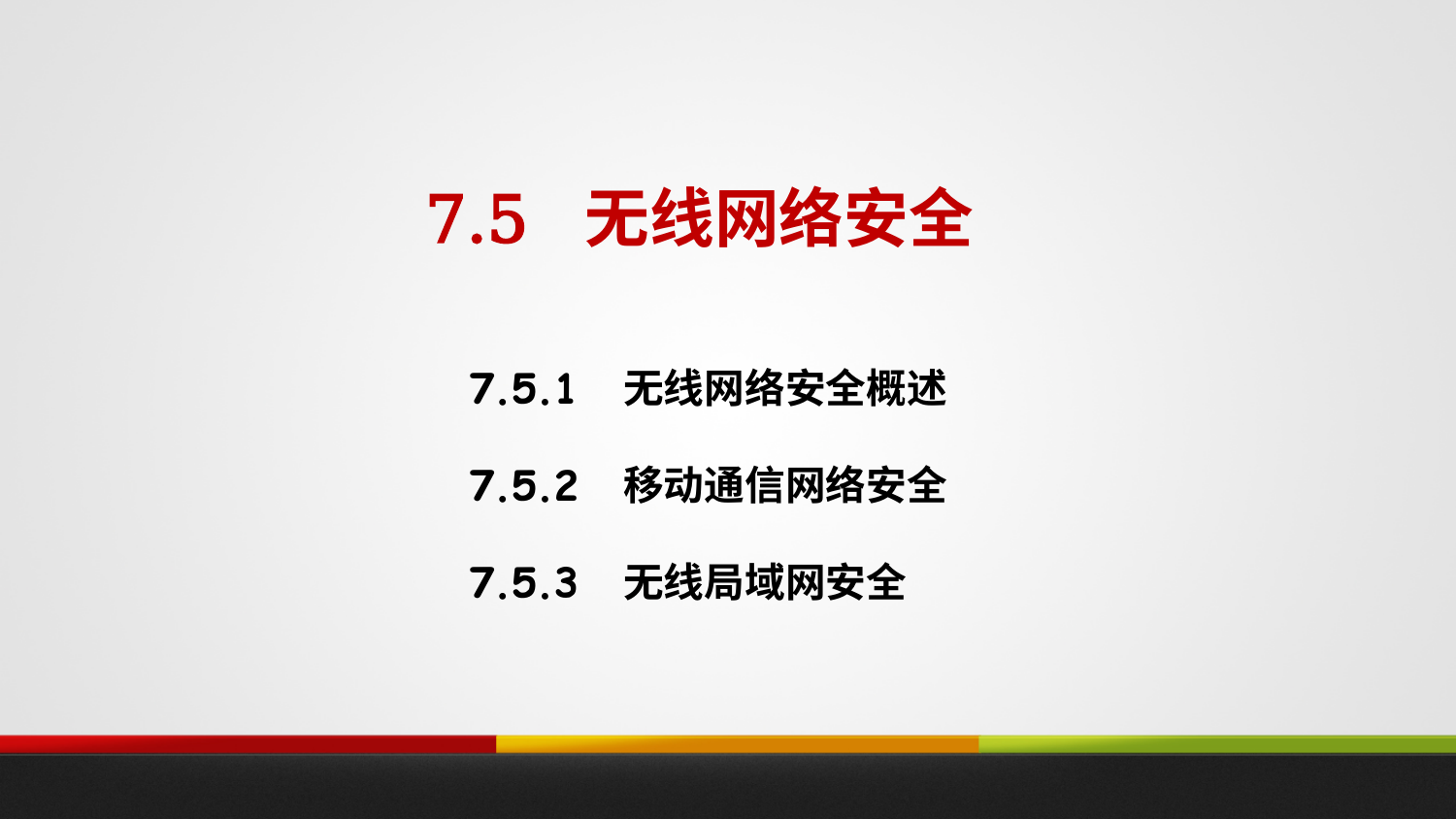

# 7.5  无线网络安全
7.5.1  无线网络安全概述
7.5.2  移动通信网络安全
7.5.3  无线局域网安全